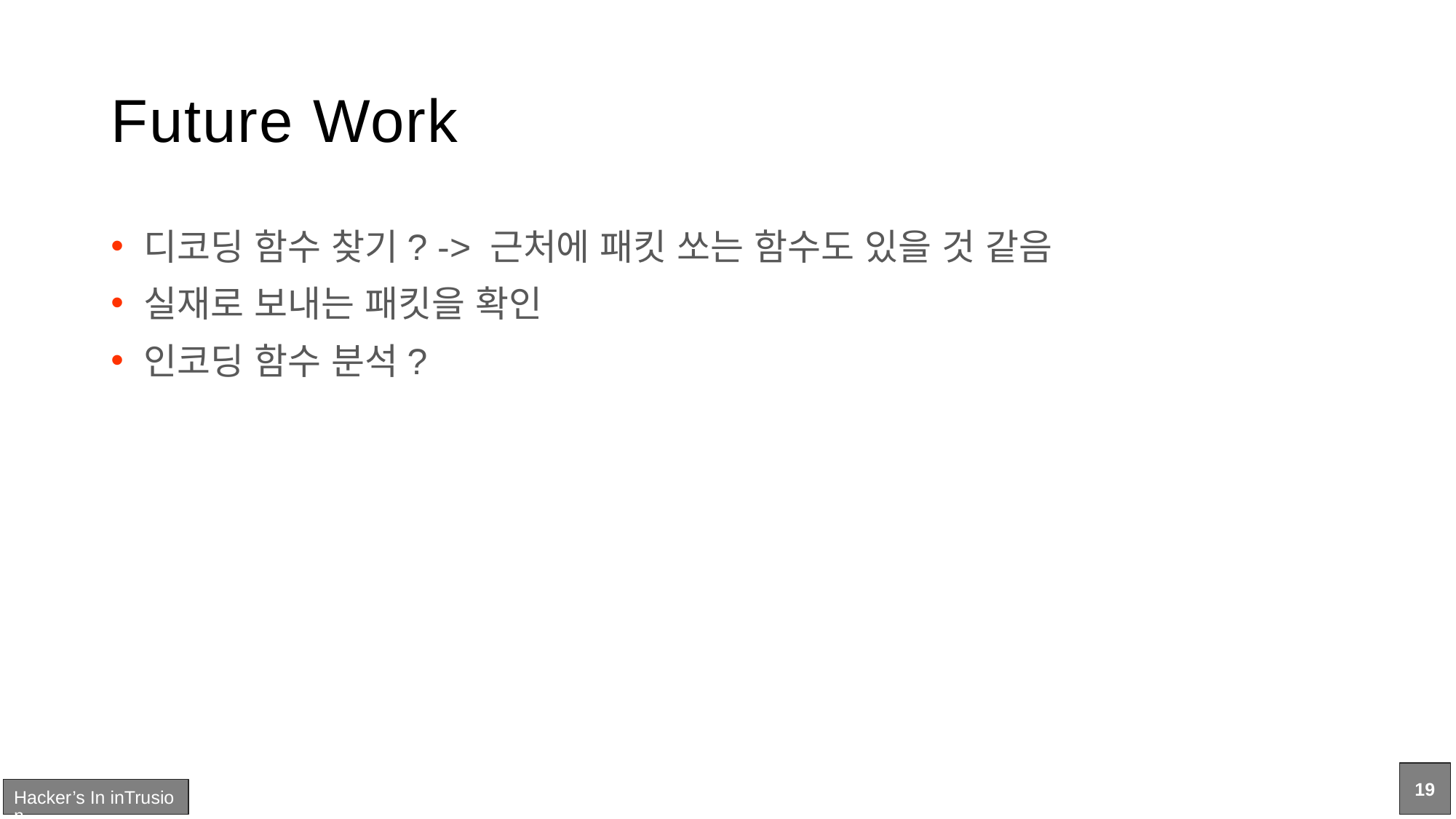

# Future Work
디코딩 함수 찾기? -> 근처에 패킷 쏘는 함수도 있을 것 같음
실재로 보내는 패킷을 확인
인코딩 함수 분석?
19
Hacker’s In inTrusion